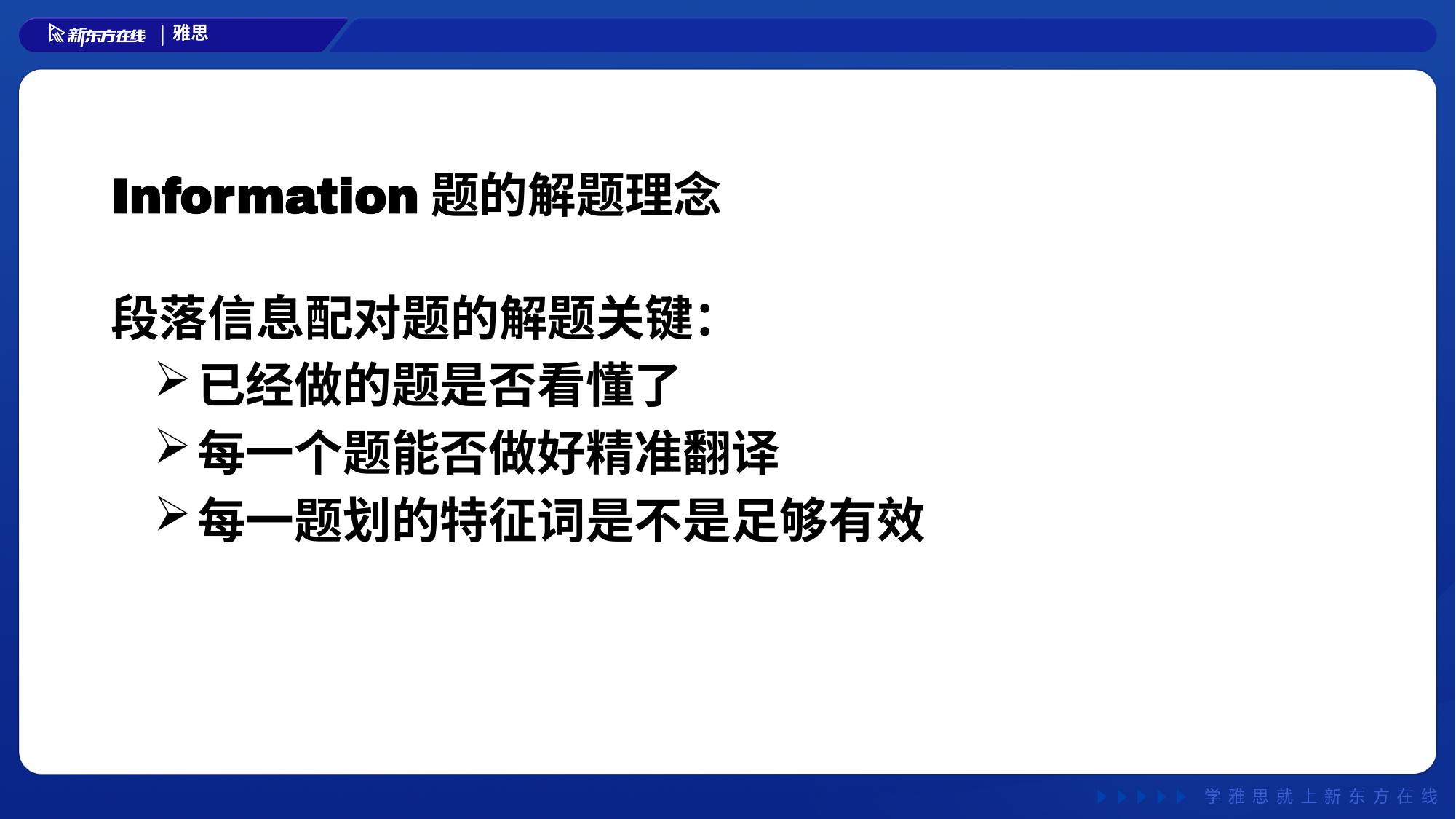

# Information题的解题理念
段落信息配对题的解题关键：
已经做的题是否看懂了
每一个题能否做好精准翻译
每一题划的特征词是不是足够有效